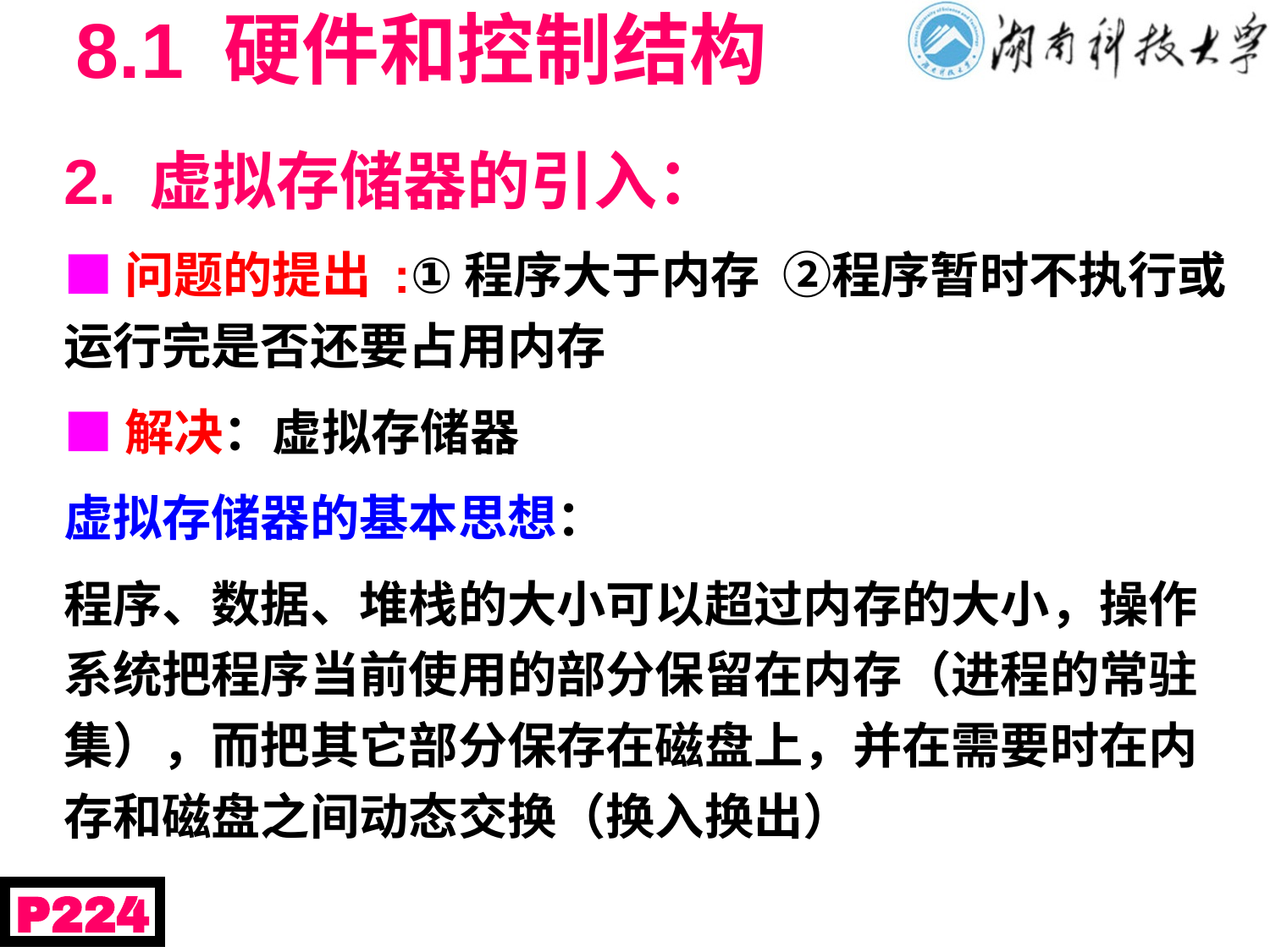

# 8.1 硬件和控制结构
2. 虚拟存储器的引入：
■问题的提出 :①程序大于内存  ②程序暂时不执行或运行完是否还要占用内存
■解决：虚拟存储器
虚拟存储器的基本思想：
程序、数据、堆栈的大小可以超过内存的大小，操作系统把程序当前使用的部分保留在内存（进程的常驻集），而把其它部分保存在磁盘上，并在需要时在内存和磁盘之间动态交换（换入换出）
P224